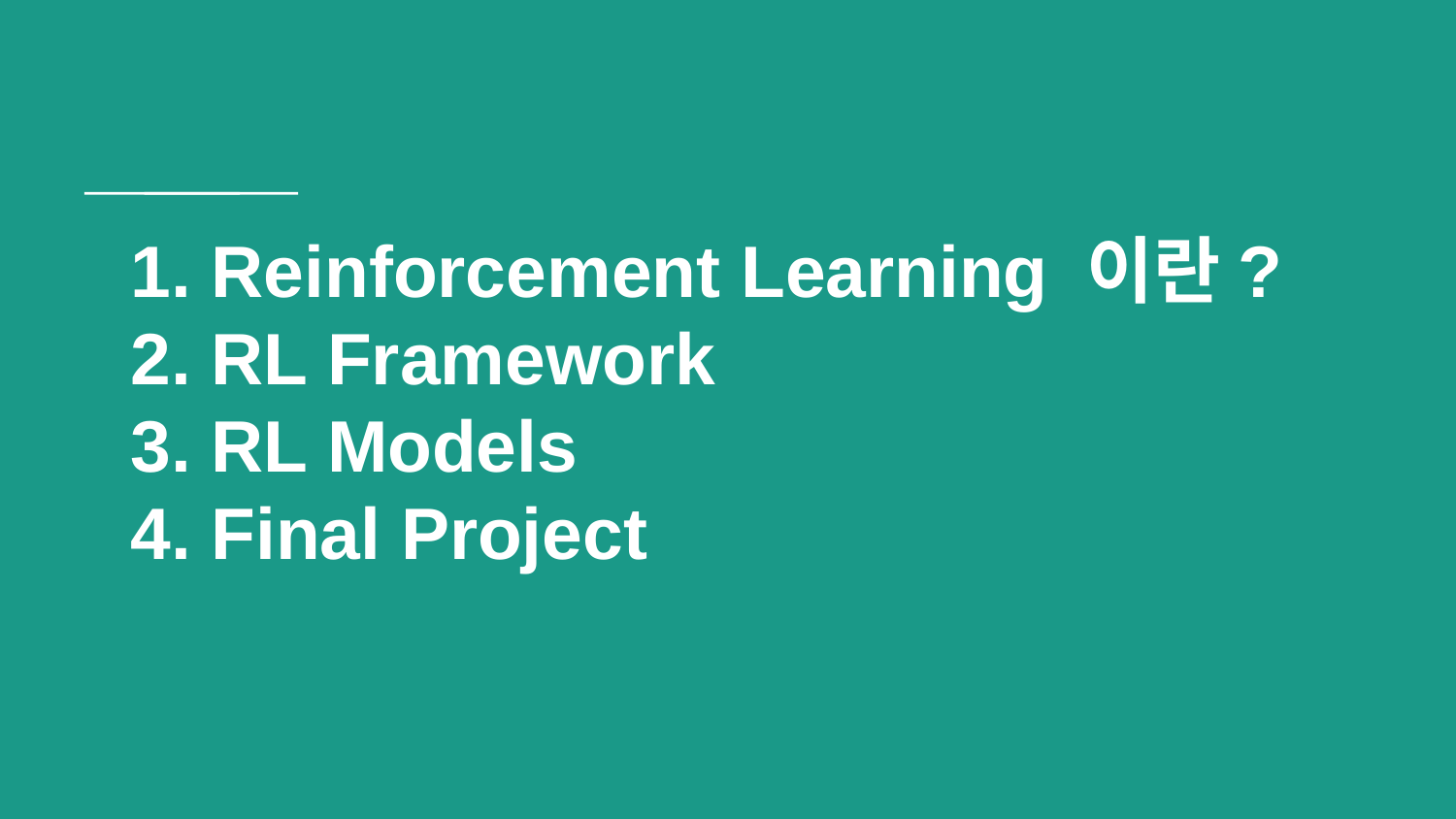

# 1. Reinforcement Learning 이란? 2. RL Framework 3. RL Models 4. Final Project